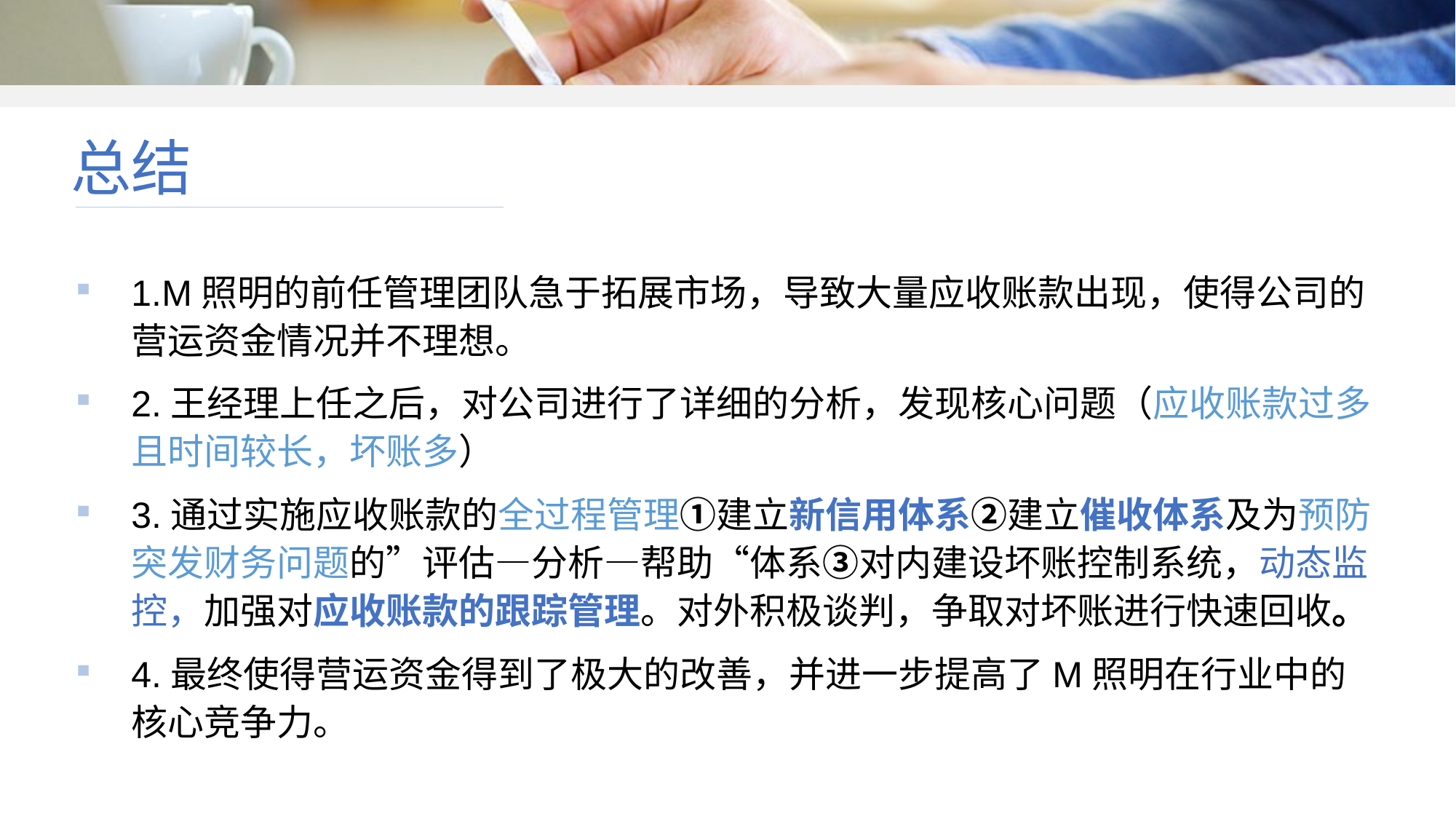

# 总结
1.M照明的前任管理团队急于拓展市场，导致大量应收账款出现，使得公司的营运资金情况并不理想。
2.王经理上任之后，对公司进行了详细的分析，发现核心问题（应收账款过多且时间较长，坏账多）
3.通过实施应收账款的全过程管理①建立新信用体系②建立催收体系及为预防突发财务问题的”评估—分析—帮助“体系③对内建设坏账控制系统，动态监控，加强对应收账款的跟踪管理。对外积极谈判，争取对坏账进行快速回收。
4.最终使得营运资金得到了极大的改善，并进一步提高了M照明在行业中的核心竞争力。